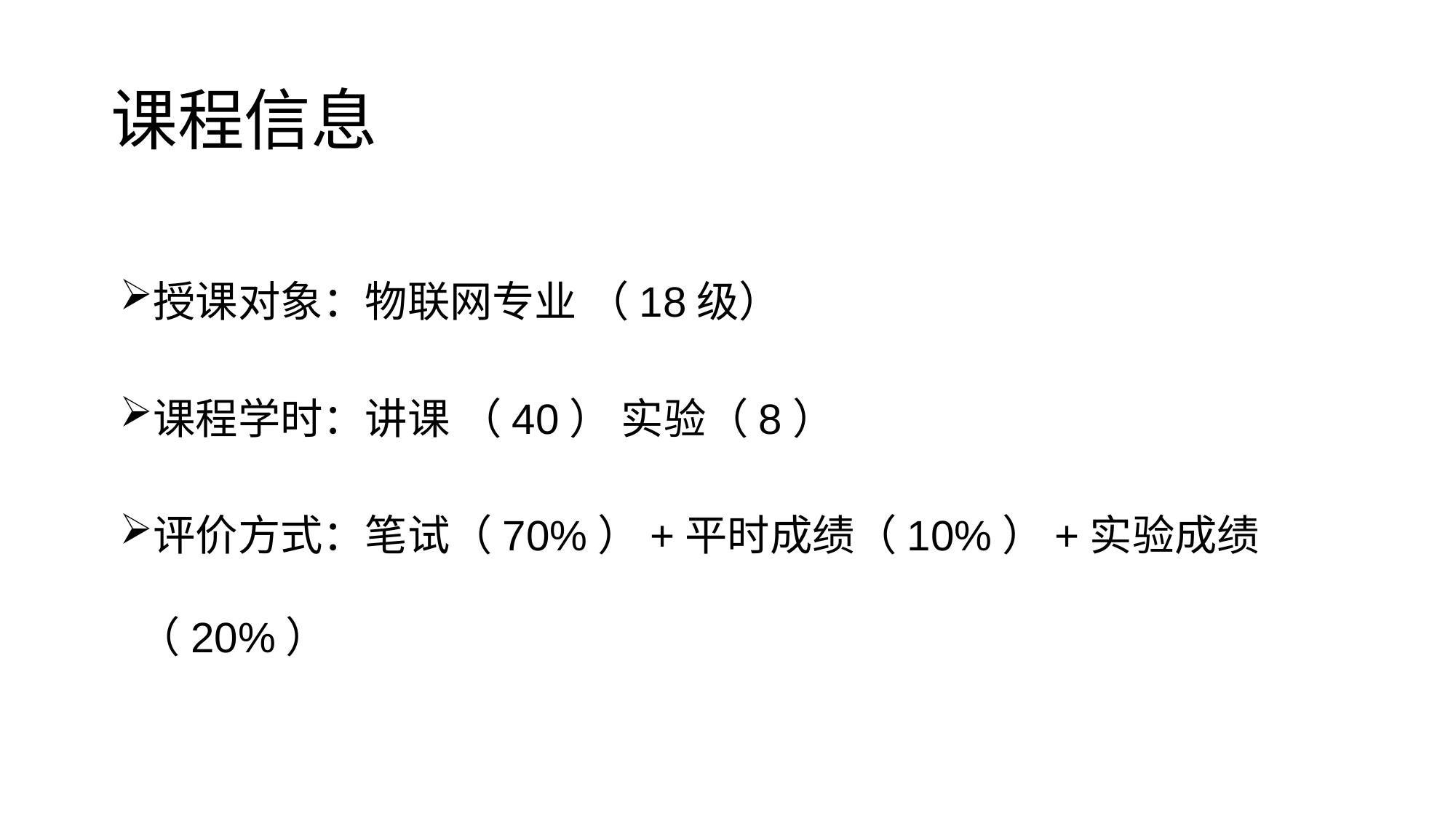

# 课程信息
授课对象：物联网专业 （18级）
课程学时：讲课 （40） 实验（8）
评价方式：笔试（70%）+平时成绩（10%）+实验成绩（20%）